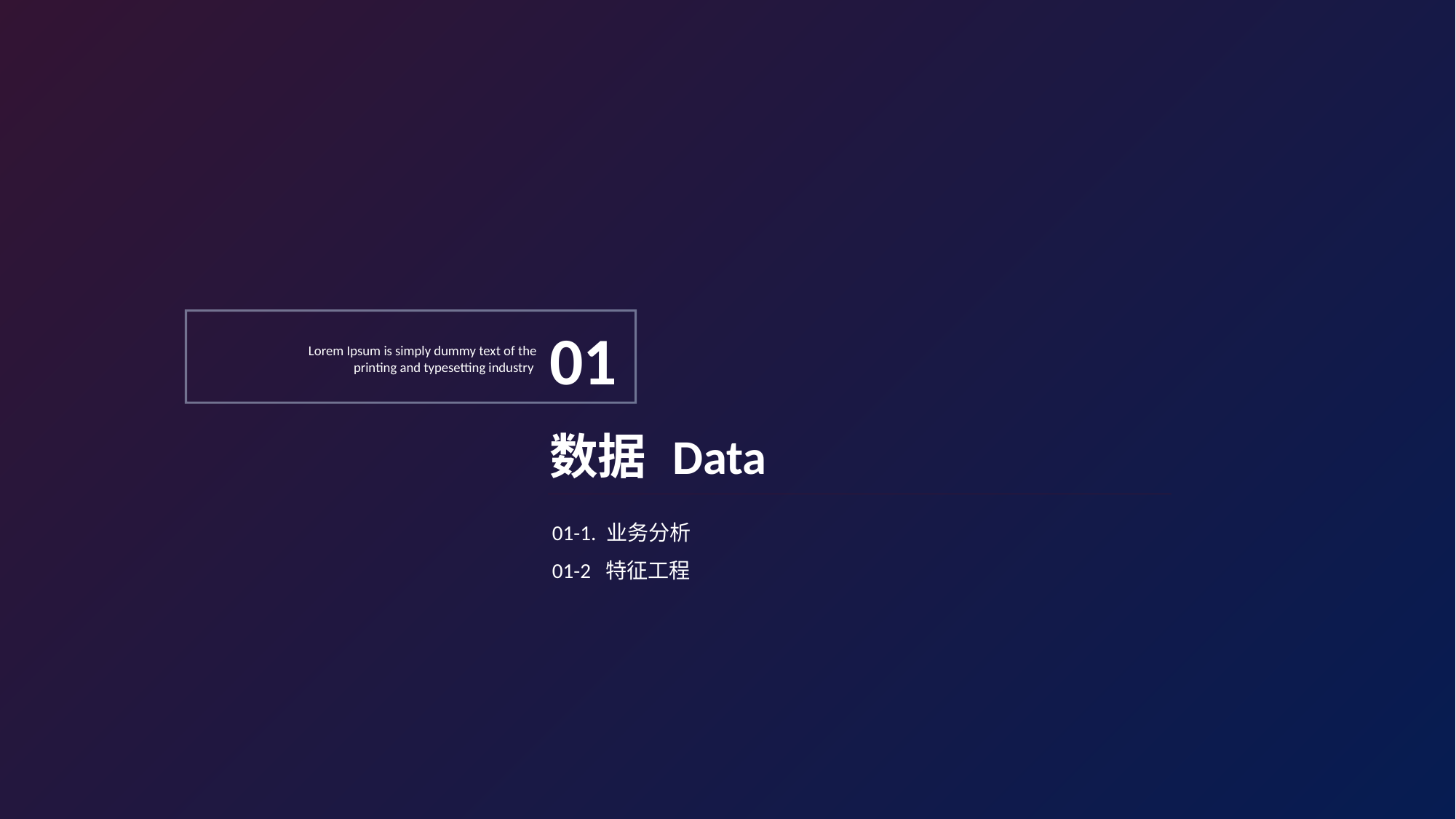

01
Lorem Ipsum is simply dummy text of the printing and typesetting industry
数据 Data
01-1. 业务分析
01-2  特征工程